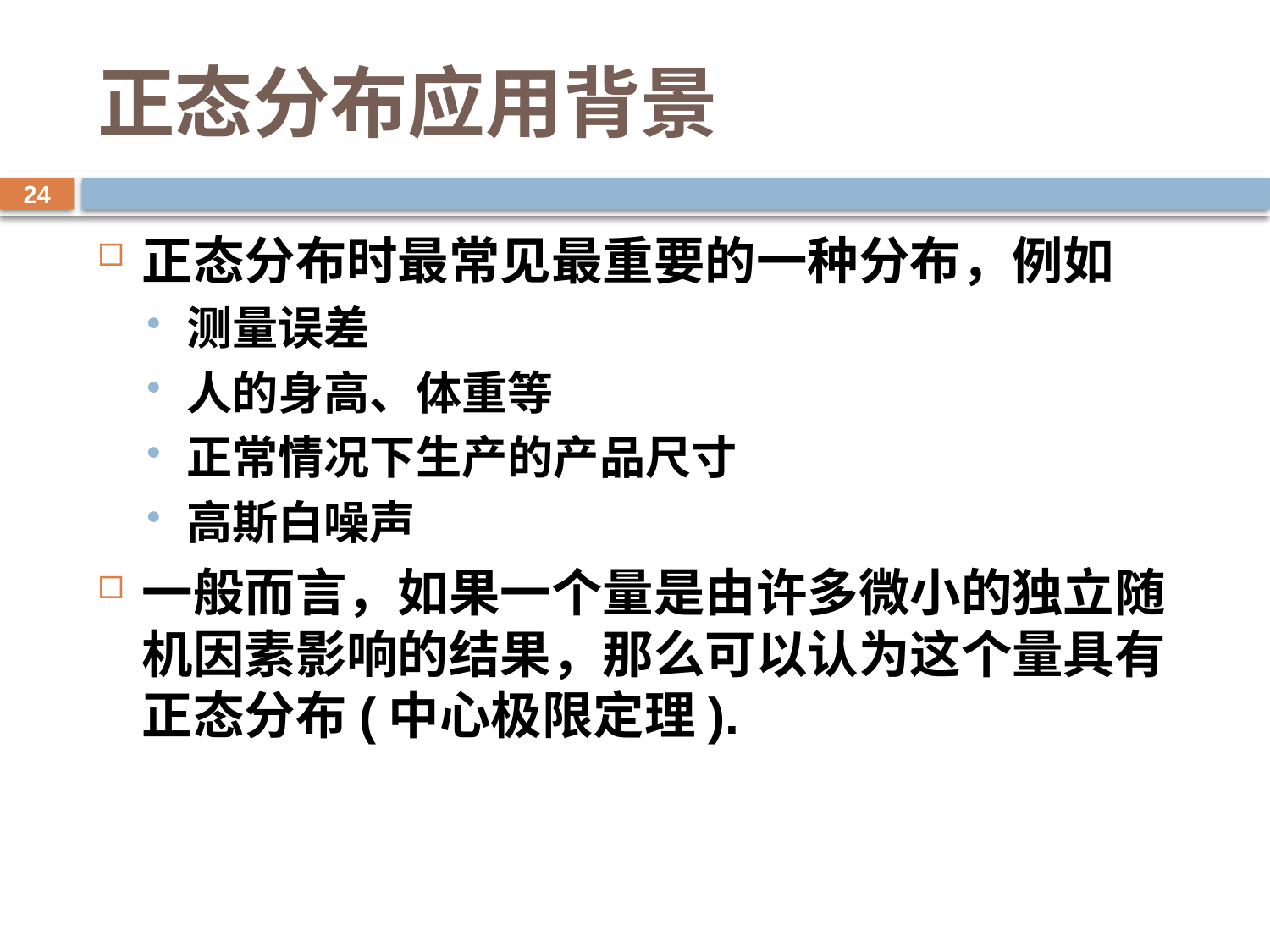

# 正态分布应用背景
24
正态分布时最常见最重要的一种分布，例如
测量误差
人的身高、体重等
正常情况下生产的产品尺寸
高斯白噪声
一般而言，如果一个量是由许多微小的独立随机因素影响的结果，那么可以认为这个量具有正态分布(中心极限定理).